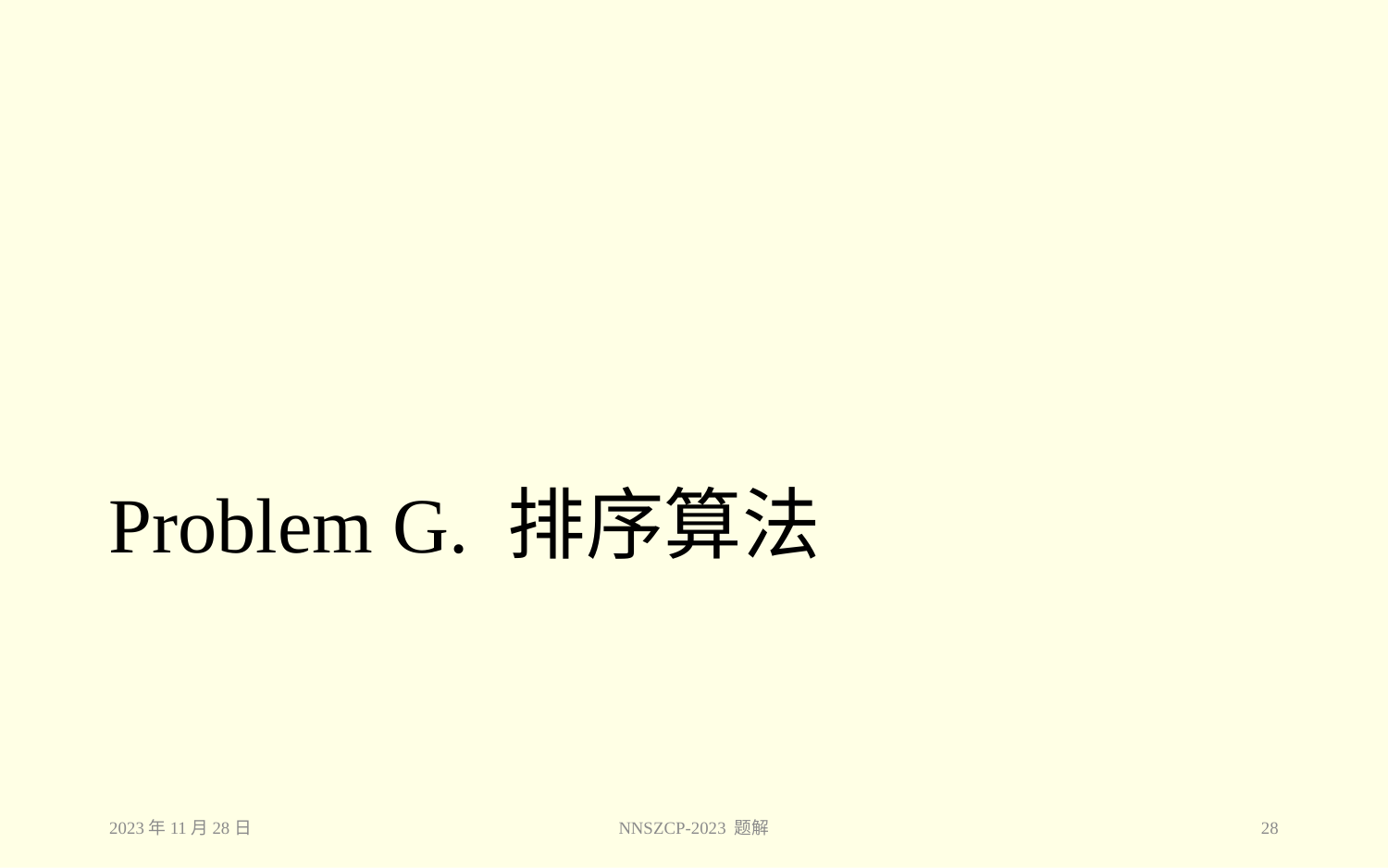

# Problem G. 排序算法

2023年11月28日
NNSZCP-2023 题解
28